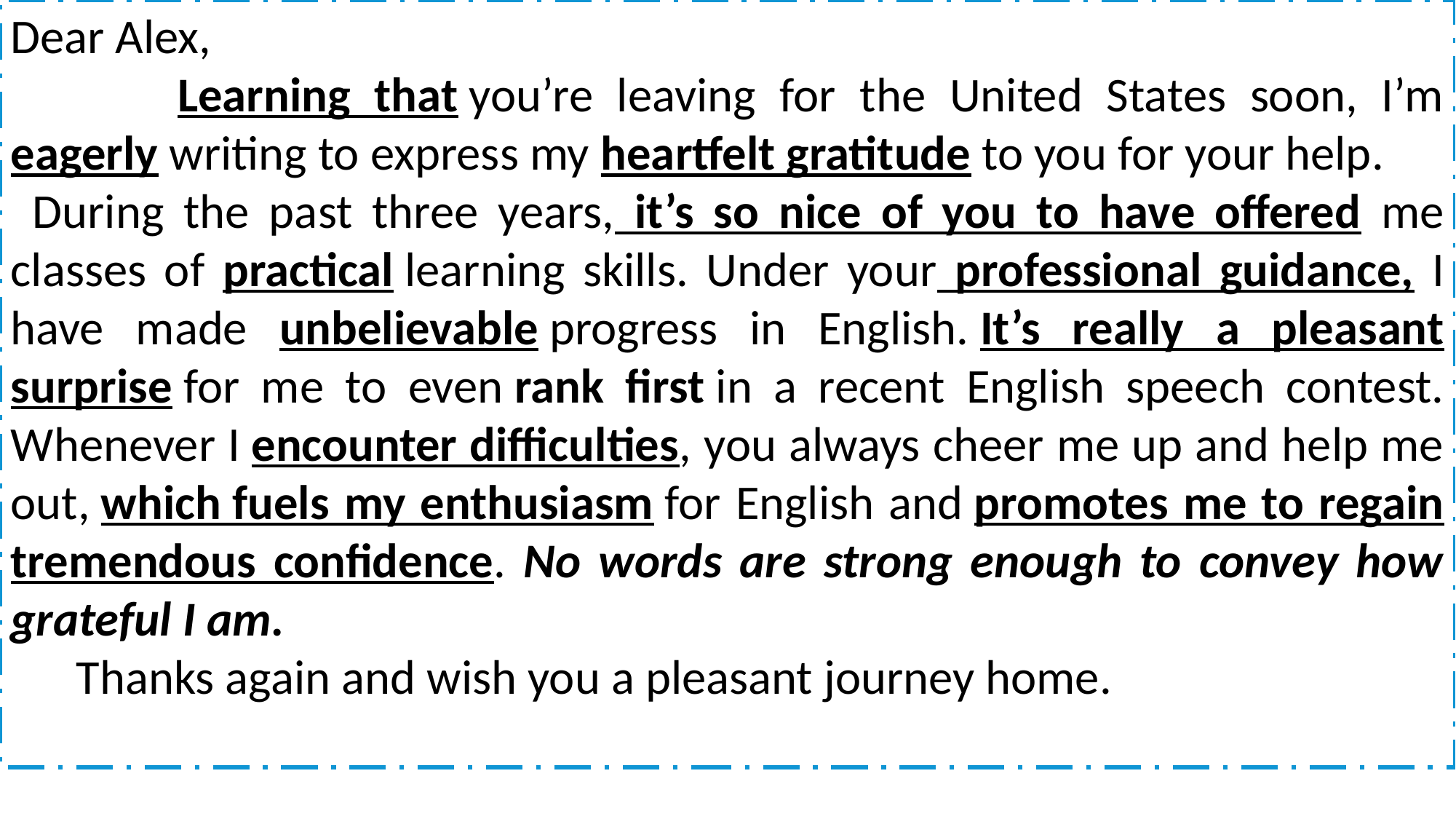

Dear Alex,
       Learning that you’re leaving for the United States soon, I’m eagerly writing to express my heartfelt gratitude to you for your help.
  During the past three years, it’s so nice of you to have offered me classes of practical learning skills. Under your professional guidance, I have made unbelievable progress in English. It’s really a pleasant surprise for me to even rank first in a recent English speech contest. Whenever I encounter difficulties, you always cheer me up and help me out, which fuels my enthusiasm for English and promotes me to regain tremendous confidence. No words are strong enough to convey how grateful I am.
      Thanks again and wish you a pleasant journey home.

高中   英语